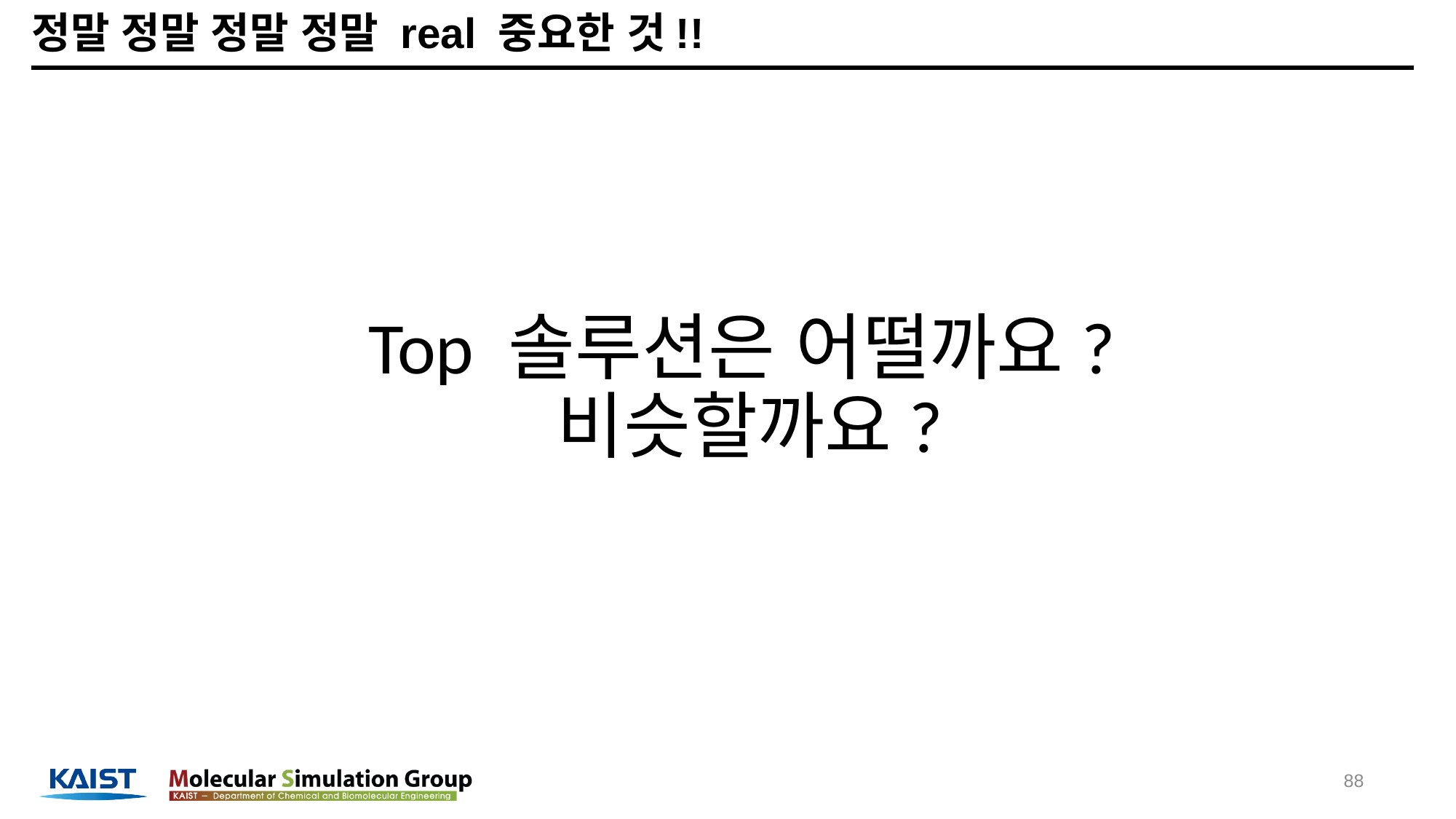

# 정말 정말 정말 정말 real 중요한 것!!

Top 솔루션은 어떨까요?
비슷할까요?
88